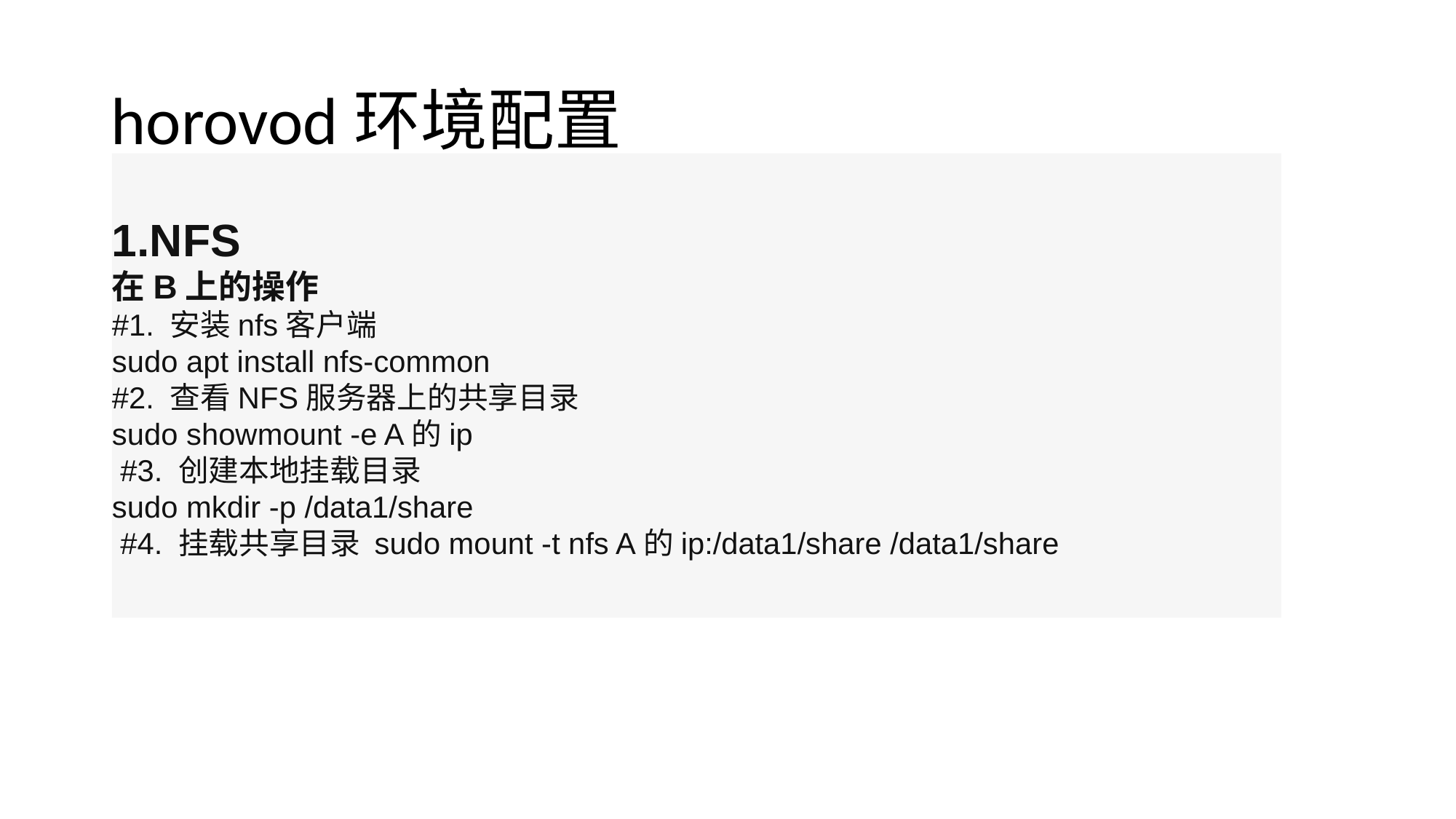

# horovod环境配置
1.NFS
在B上的操作
#1. 安装nfs客户端
sudo apt install nfs-common ​
#2. 查看NFS服务器上的共享目录
sudo showmount -e A的ip
​ #3. 创建本地挂载目录
sudo mkdir -p /data1/share ​
 #4. 挂载共享目录 sudo mount -t nfs A的ip:/data1/share /data1/share